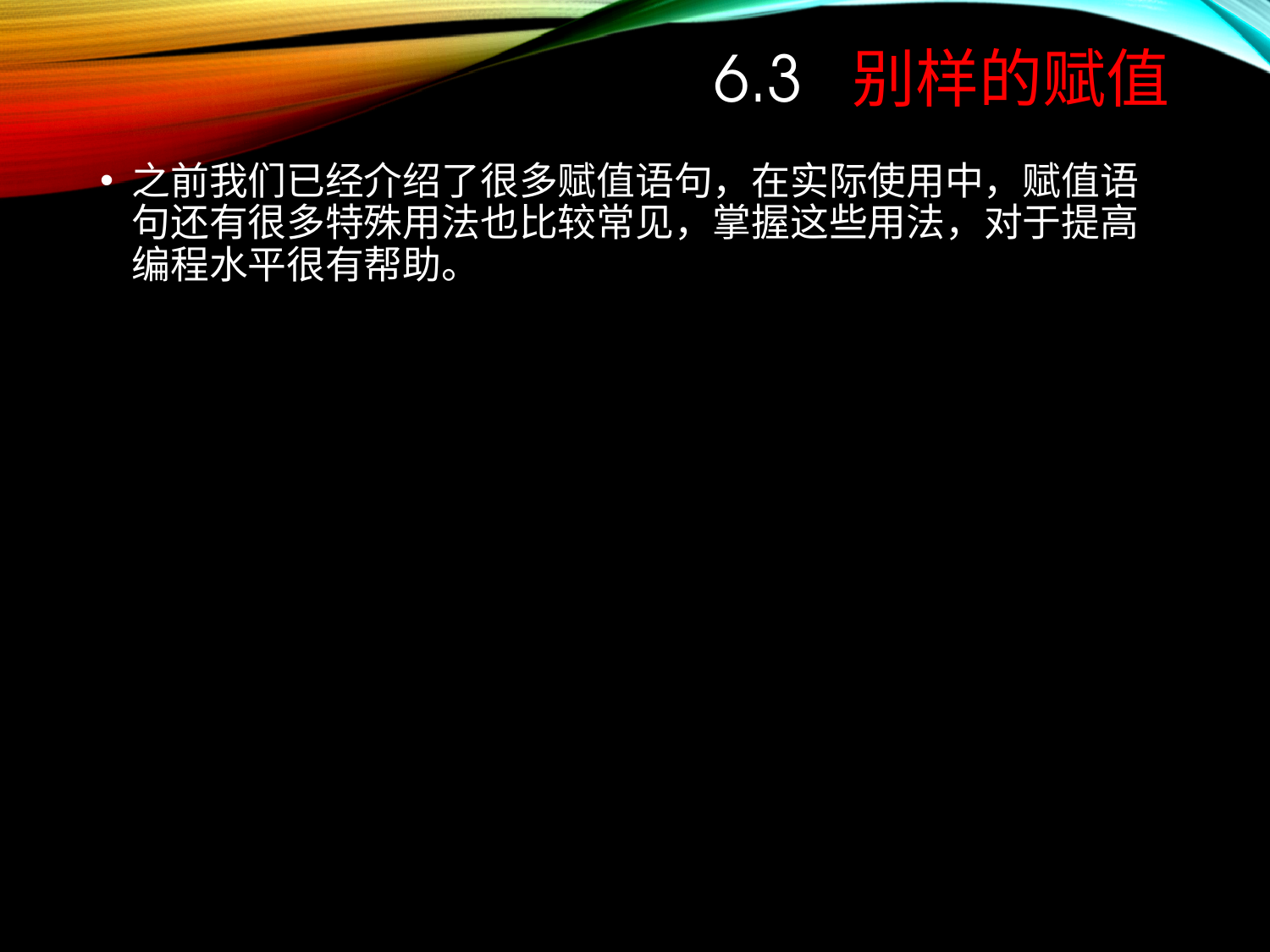

# 6.3  别样的赋值
之前我们已经介绍了很多赋值语句，在实际使用中，赋值语句还有很多特殊用法也比较常见，掌握这些用法，对于提高编程水平很有帮助。